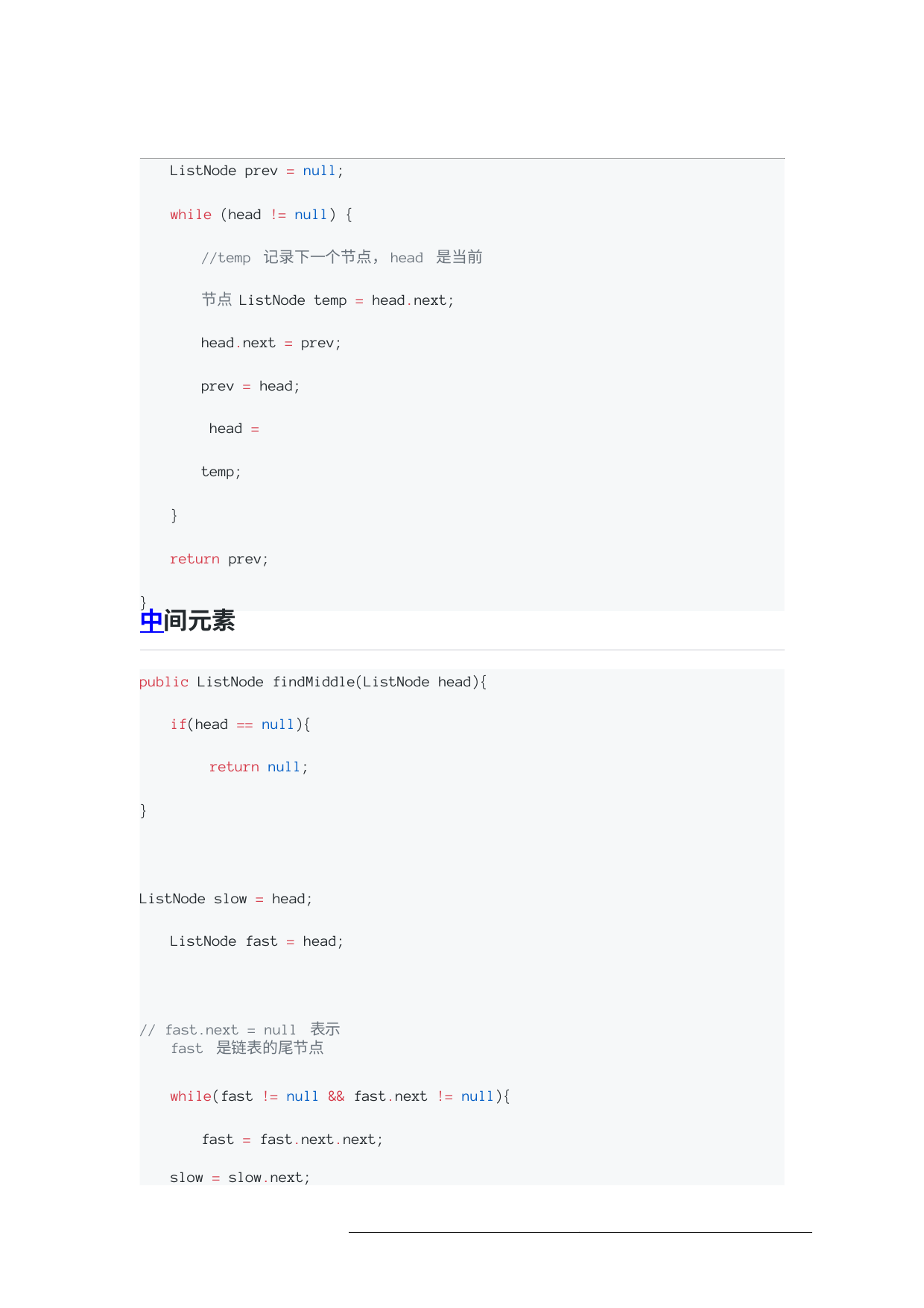

ListNode prev = null;

while (head != null) {
//temp 记录下一个节点，head 是当前节点 ListNode temp = head.next;  head.next = prev;
prev = head;  head = temp;

}

return prev;

}
中间元素

public ListNode findMiddle(ListNode head){
if(head == null){  return null;

}

ListNode slow = head;  ListNode fast = head;

// fast.next = null 表示 fast 是链表的尾节点
while(fast != null && fast.next != null){  fast = fast.next.next;

slow = slow.next;